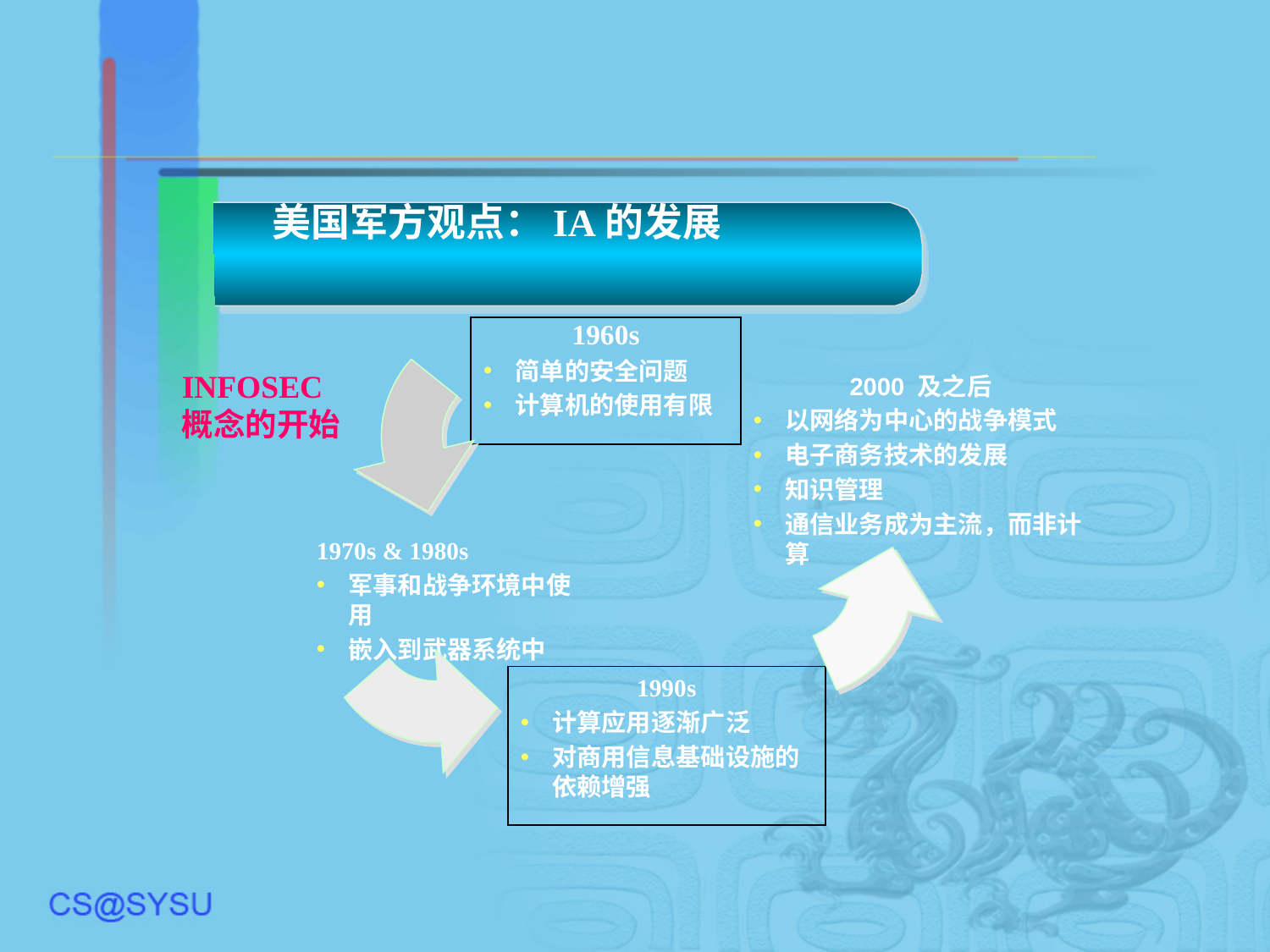

美国军方观点：IA的发展

1960s
简单的安全问题
计算机的使用有限
INFOSEC概念的开始
2000 及之后
以网络为中心的战争模式
电子商务技术的发展
知识管理
通信业务成为主流，而非计算

1970s & 1980s
军事和战争环境中使用
嵌入到武器系统中
1990s
计算应用逐渐广泛
对商用信息基础设施的依赖增强
23